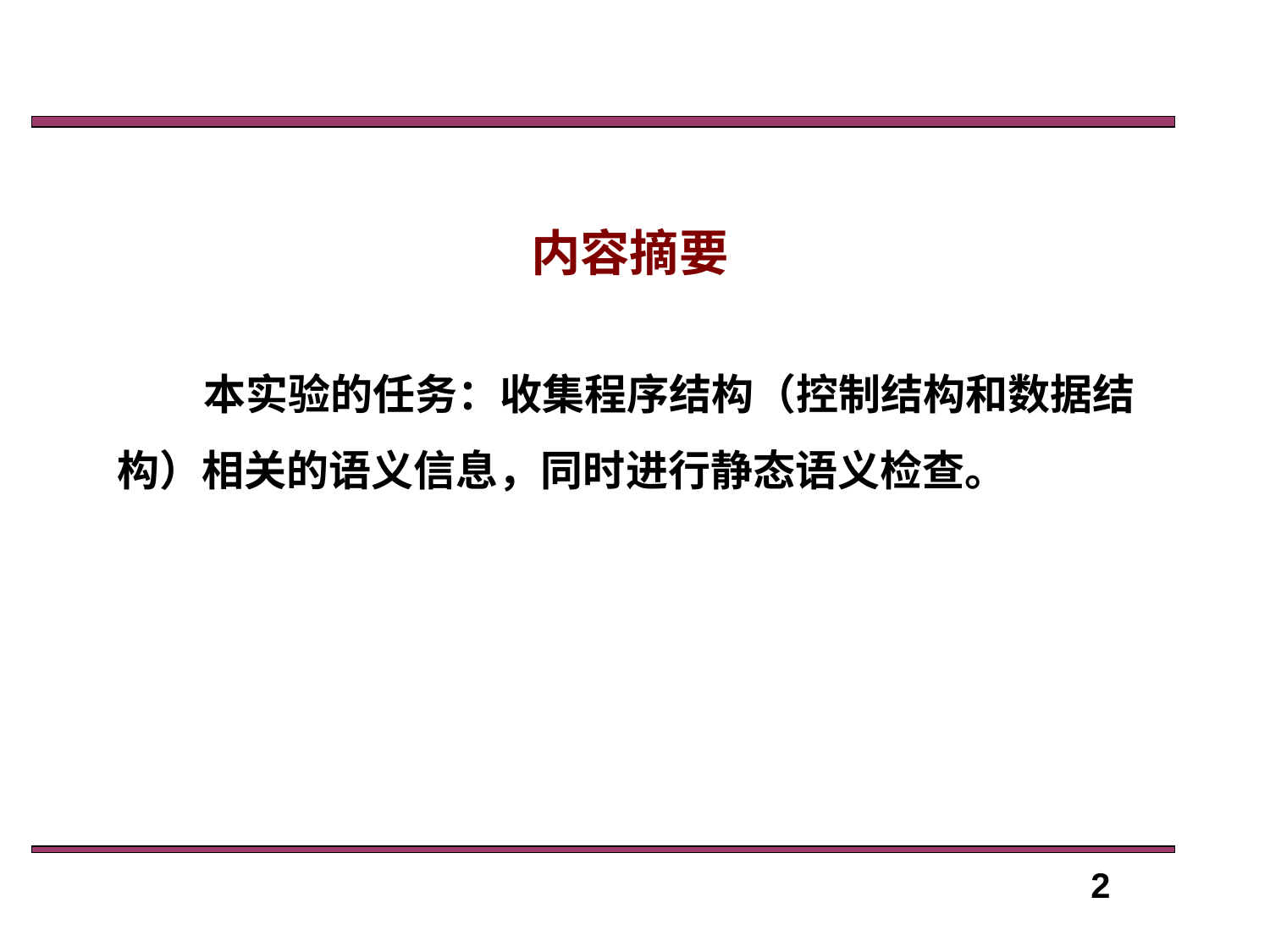

内容摘要
本实验的任务：收集程序结构（控制结构和数据结构）相关的语义信息，同时进行静态语义检查。
2